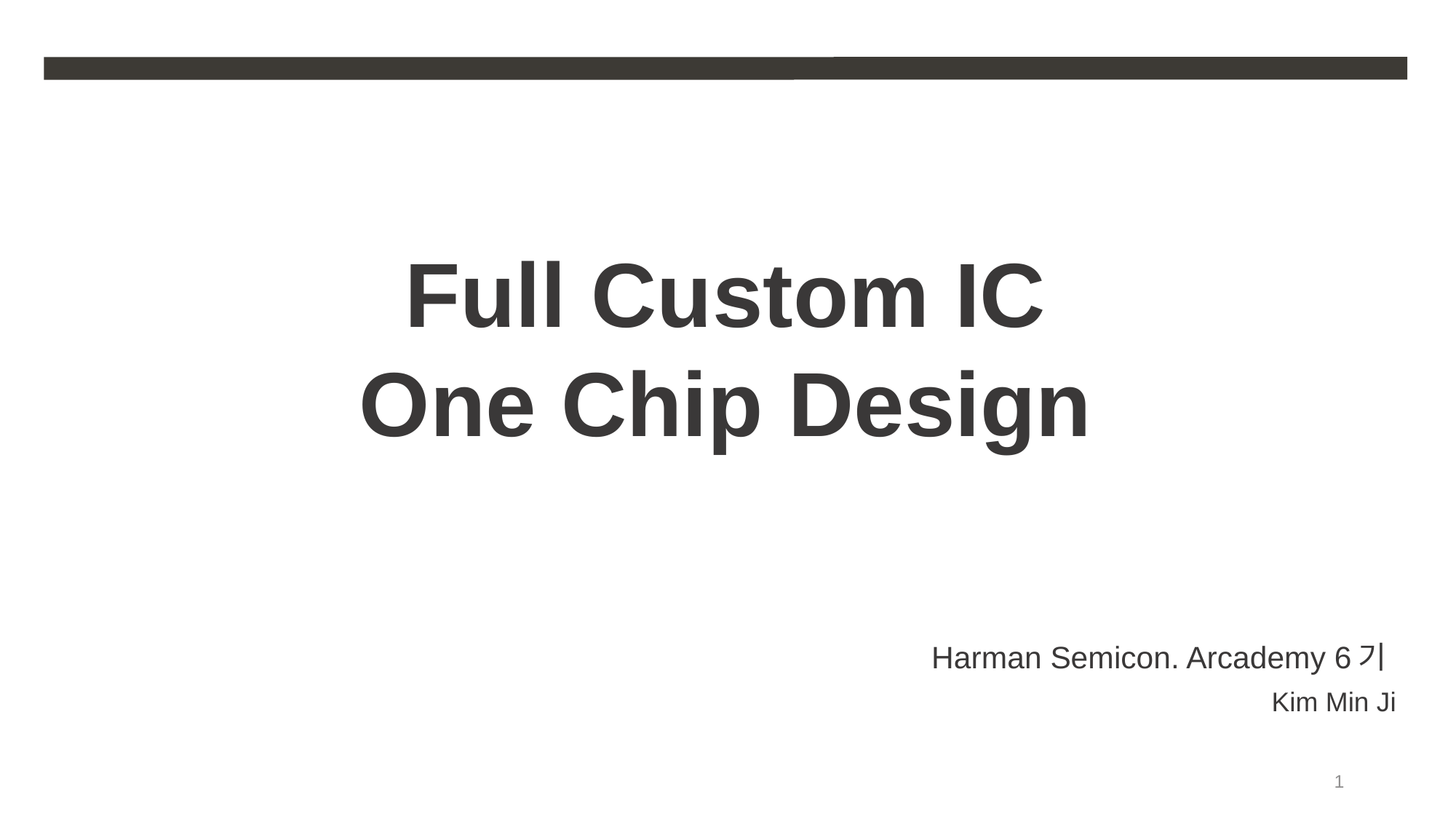

Full Custom IC
One Chip Design
Harman Semicon. Arcademy 6기
Kim Min Ji
1